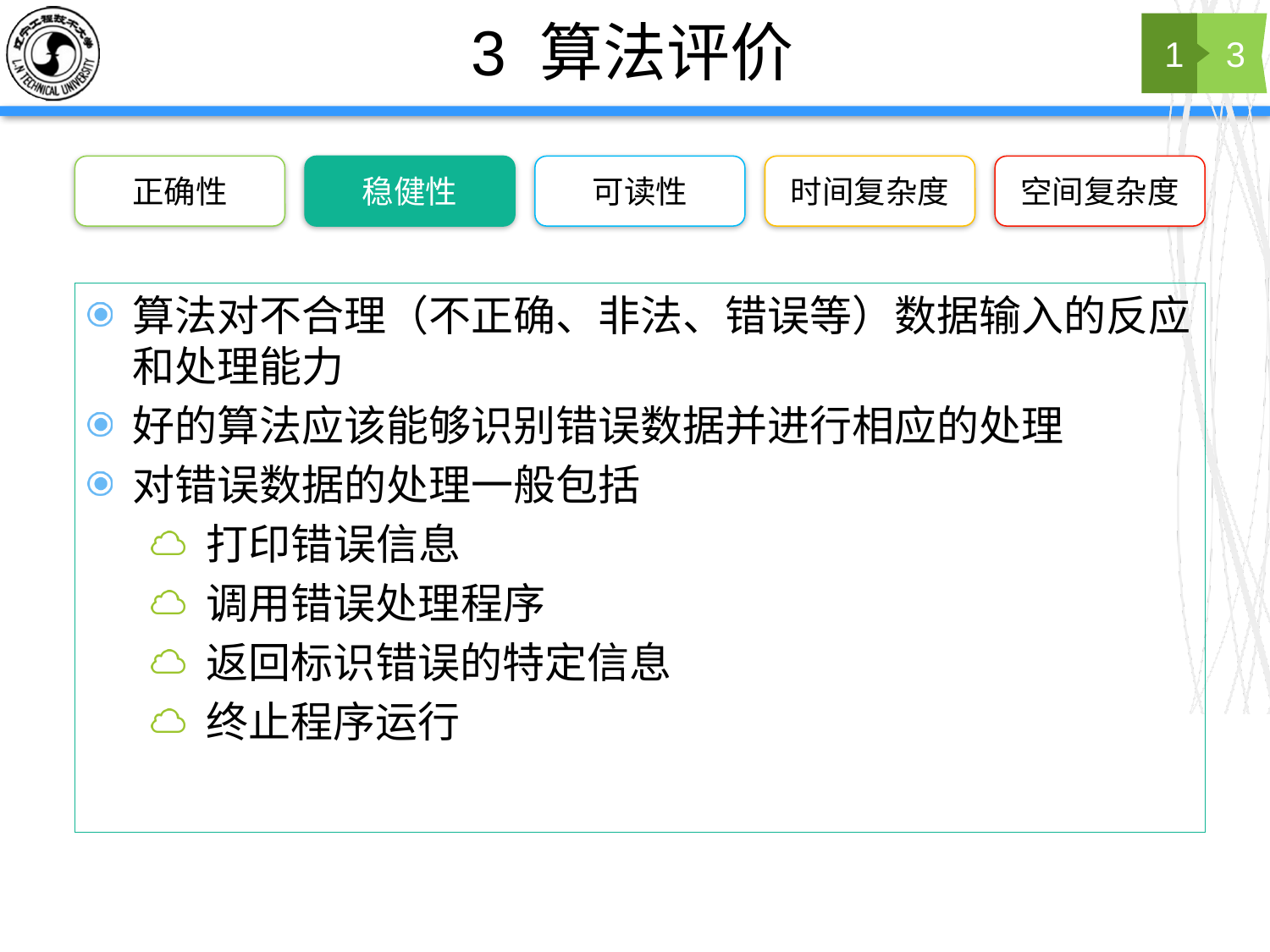

# 3 算法评价
1
3
正确性
稳健性
可读性
时间复杂度
空间复杂度
算法对不合理（不正确、非法、错误等）数据输入的反应和处理能力
好的算法应该能够识别错误数据并进行相应的处理
对错误数据的处理一般包括
打印错误信息
调用错误处理程序
返回标识错误的特定信息
终止程序运行